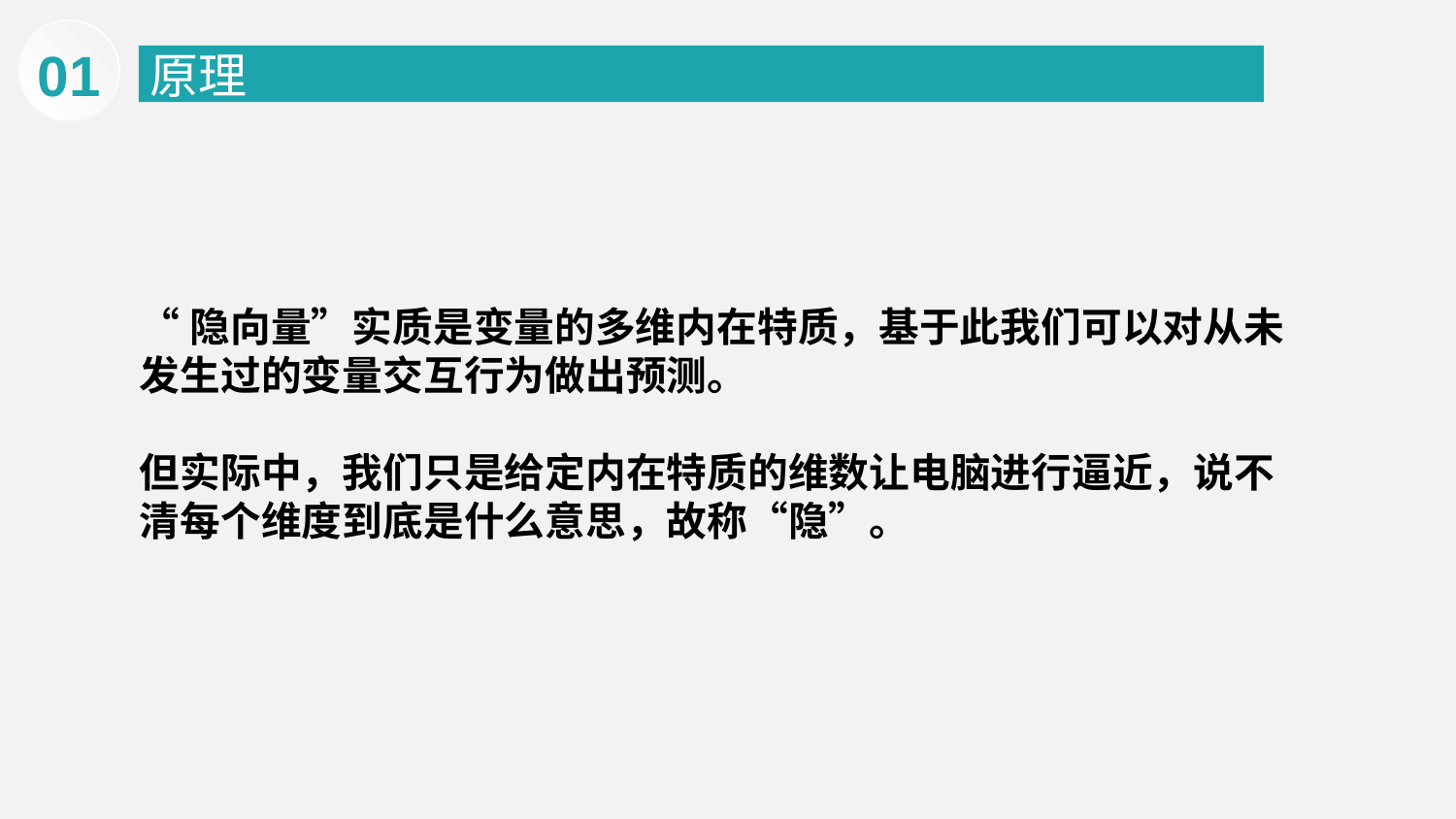

01
原理
“隐向量”实质是变量的多维内在特质，基于此我们可以对从未发生过的变量交互行为做出预测。

但实际中，我们只是给定内在特质的维数让电脑进行逼近，说不清每个维度到底是什么意思，故称“隐”。